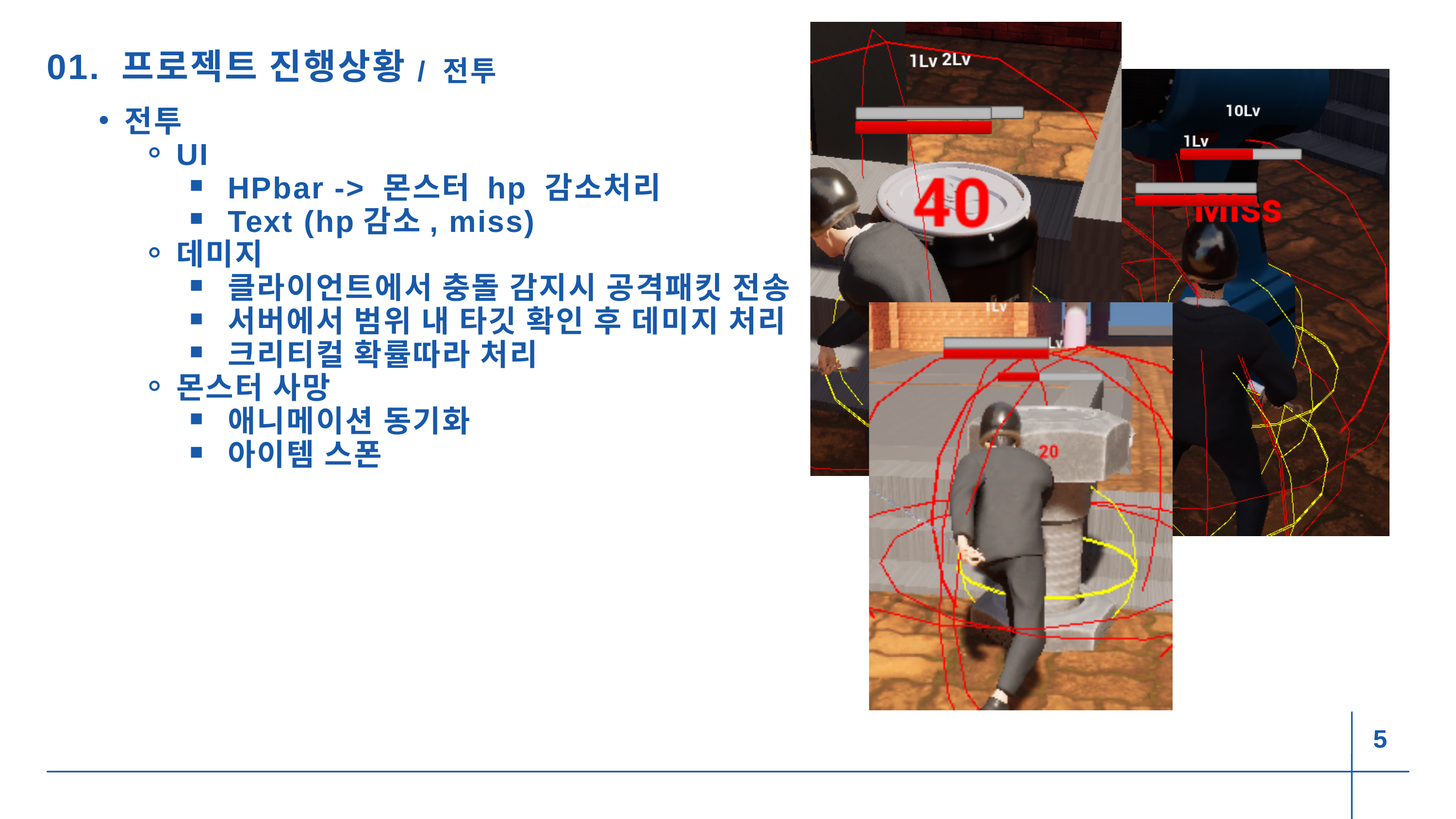

01. 프로젝트 진행상황
/ 전투

전투
UI
HPbar -> 몬스터 hp 감소처리
Text (hp감소, miss)
데미지
클라이언트에서 충돌 감지시 공격패킷 전송
서버에서 범위 내 타깃 확인 후 데미지 처리
크리티컬 확률따라 처리
몬스터 사망
애니메이션 동기화
아이템 스폰

5